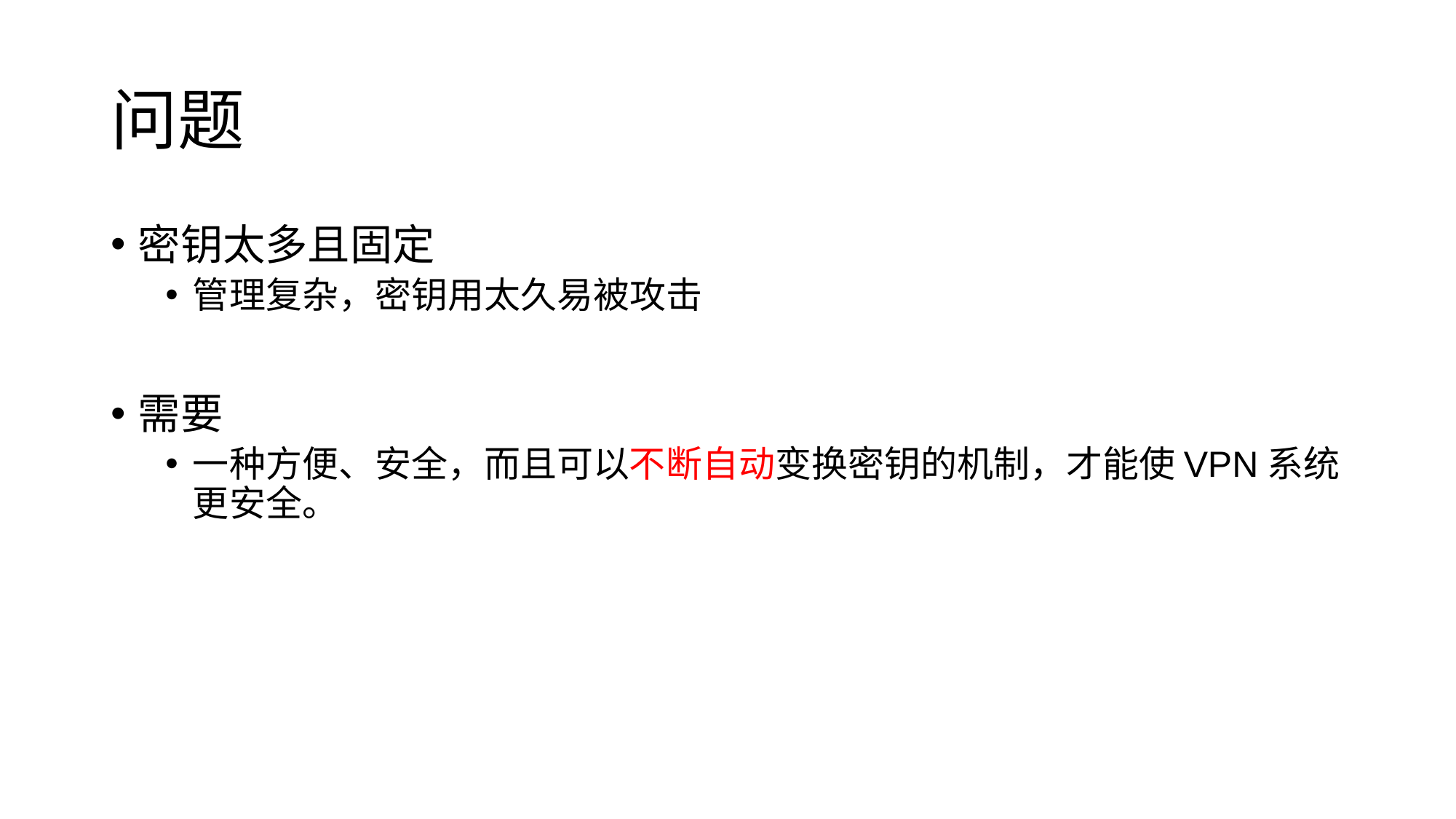

# 问题
密钥太多且固定
管理复杂，密钥用太久易被攻击

需要
一种方便、安全，而且可以不断自动变换密钥的机制，才能使VPN系统更安全。